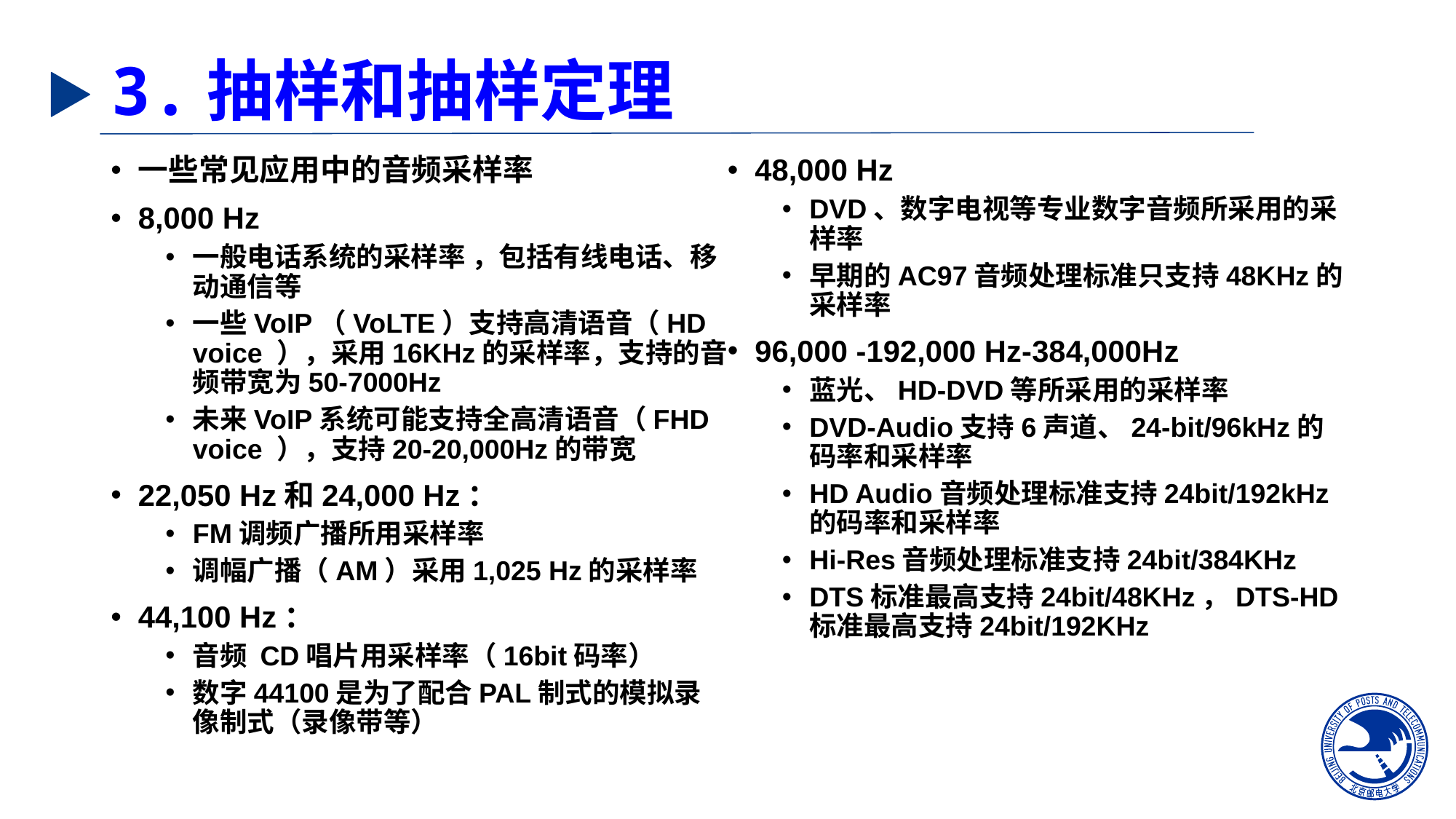

# 3.抽样和抽样定理
一些常见应用中的音频采样率
8,000 Hz
一般电话系统的采样率 ，包括有线电话、移动通信等
一些VoIP（VoLTE）支持高清语音（HD voice ），采用16KHz的采样率，支持的音频带宽为50-7000Hz
未来VoIP系统可能支持全高清语音（FHD voice ），支持20-20,000Hz的带宽
22,050 Hz和24,000 Hz：
FM调频广播所用采样率
调幅广播（AM）采用1,025 Hz的采样率
44,100 Hz：
音频 CD唱片用采样率（16bit码率）
数字44100是为了配合PAL制式的模拟录像制式（录像带等）
48,000 Hz
DVD、数字电视等专业数字音频所采用的采样率
早期的AC97音频处理标准只支持48KHz的采样率
96,000 -192,000 Hz-384,000Hz
蓝光、HD-DVD等所采用的采样率
DVD-Audio支持6声道、24-bit/96kHz的码率和采样率
HD Audio音频处理标准支持24bit/192kHz的码率和采样率
Hi-Res音频处理标准支持24bit/384KHz
DTS标准最高支持24bit/48KHz，DTS-HD标准最高支持24bit/192KHz